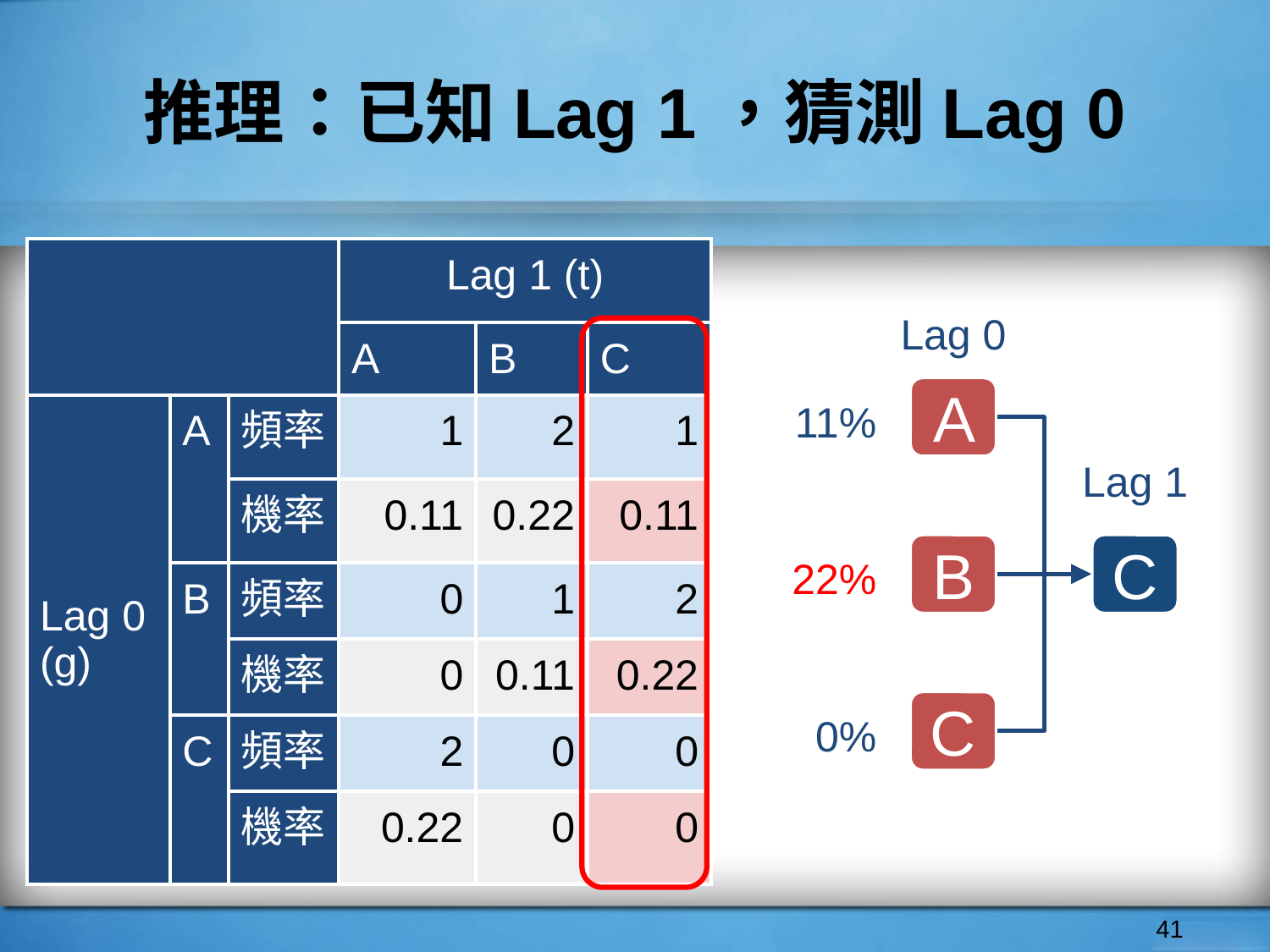

# 推理：已知Lag 1，猜測Lag 0
|  |  |  | Lag 1 (t) |  |  |
| --- | --- | --- | --- | --- | --- |
|  |  |  | A | B | C |
| Lag 0 (g) | A | 頻率 | 1 | 2 | 1 |
|  |  | 機率 | 0.11 | 0.22 | 0.11 |
|  | B | 頻率 | 0 | 1 | 2 |
|  |  | 機率 | 0 | 0.11 | 0.22 |
|  | C | 頻率 | 2 | 0 | 0 |
|  |  | 機率 | 0.22 | 0 | 0 |
Lag 0

A
11%
Lag 1
B
C
22%
C
0%
41